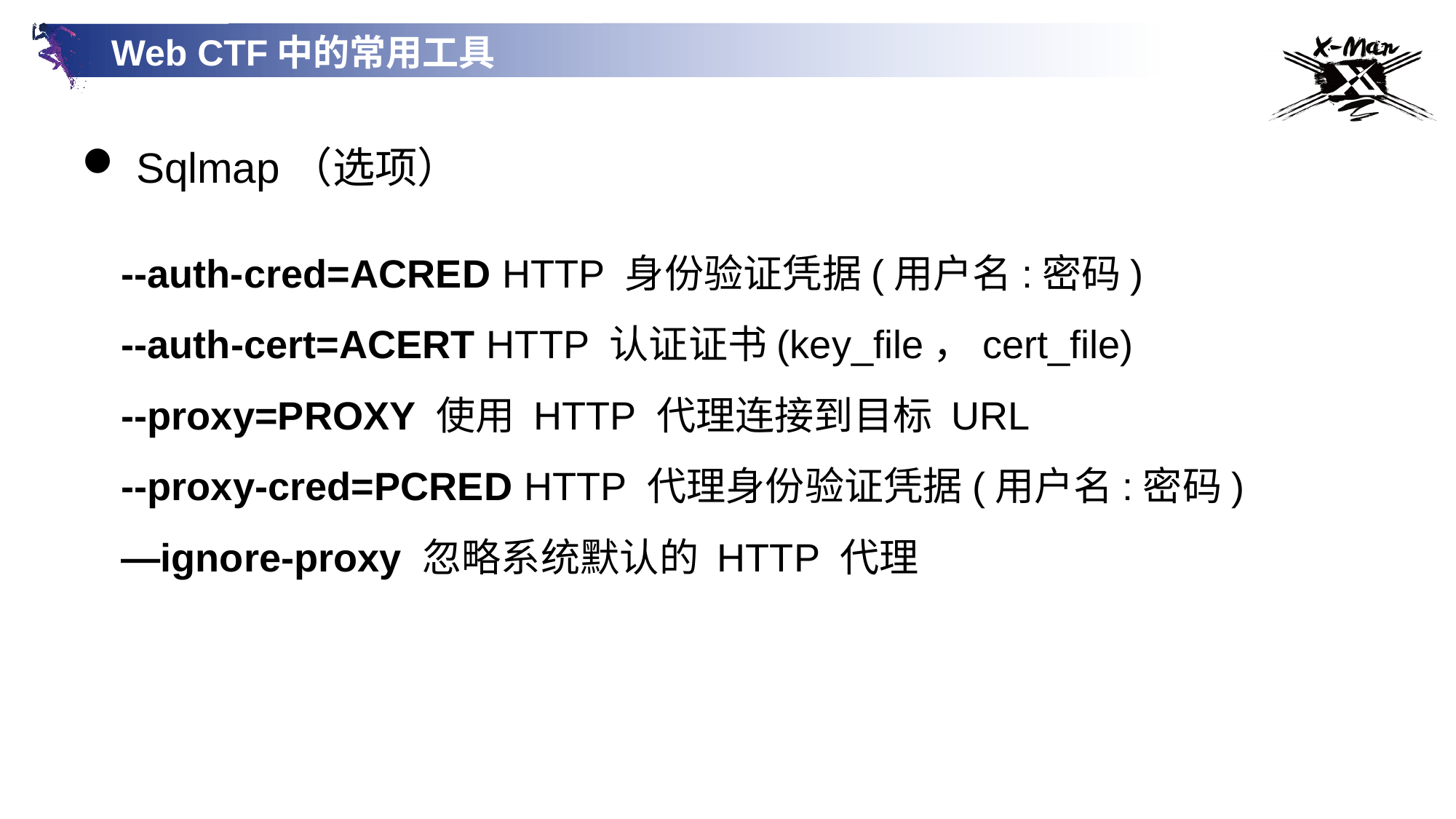

Web CTF中的常用工具
Sqlmap（选项）
--auth-cred=ACRED HTTP 身份验证凭据(用户名:密码)
--auth-cert=ACERT HTTP 认证证书(key_file，cert_file)
--proxy=PROXY 使用 HTTP 代理连接到目标 URL
--proxy-cred=PCRED HTTP 代理身份验证凭据(用户名:密码)
—ignore-proxy 忽略系统默认的 HTTP 代理